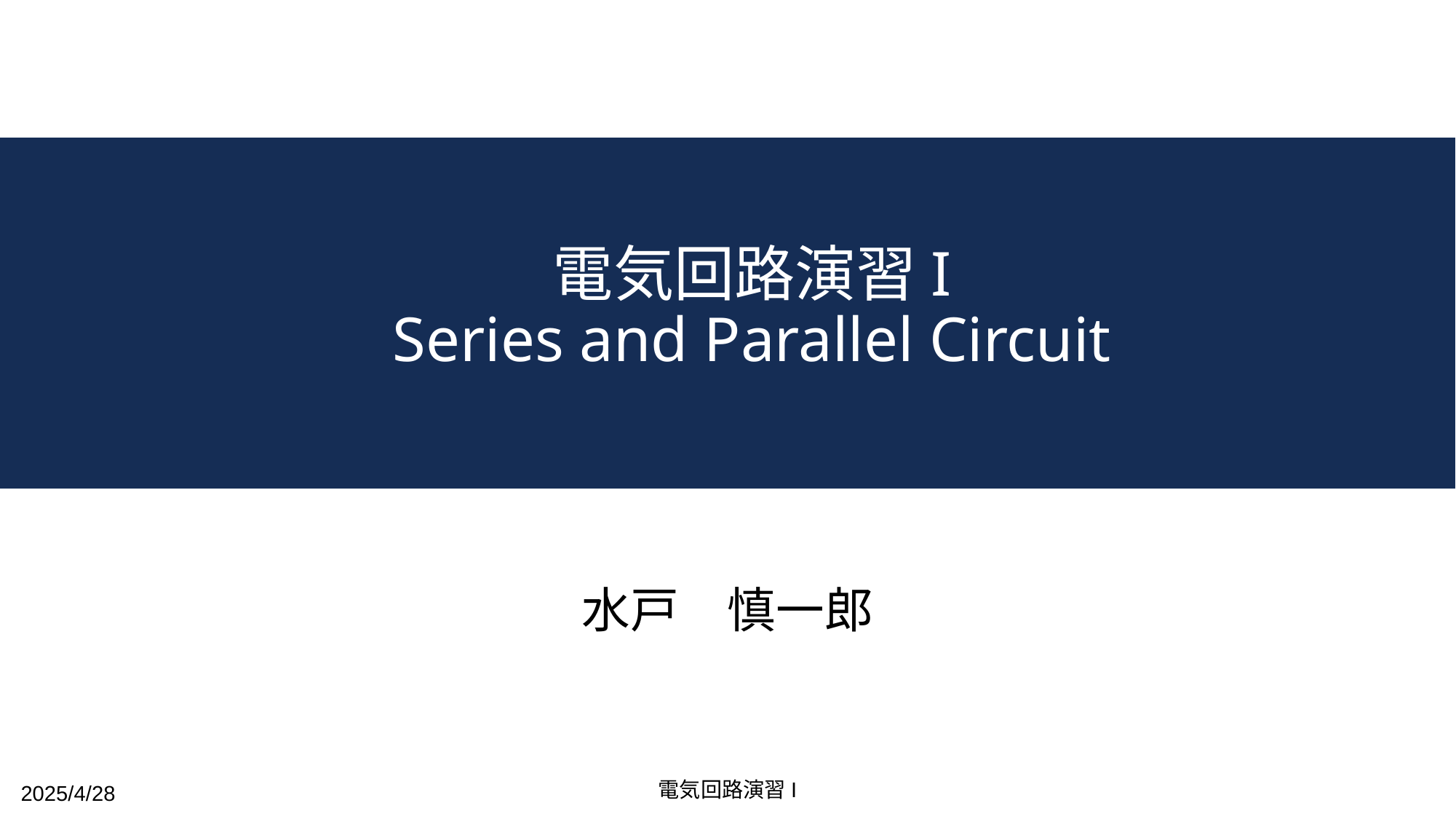

# 電気回路演習I Series and Parallel Circuit
水戸　慎一郎
2025/4/28